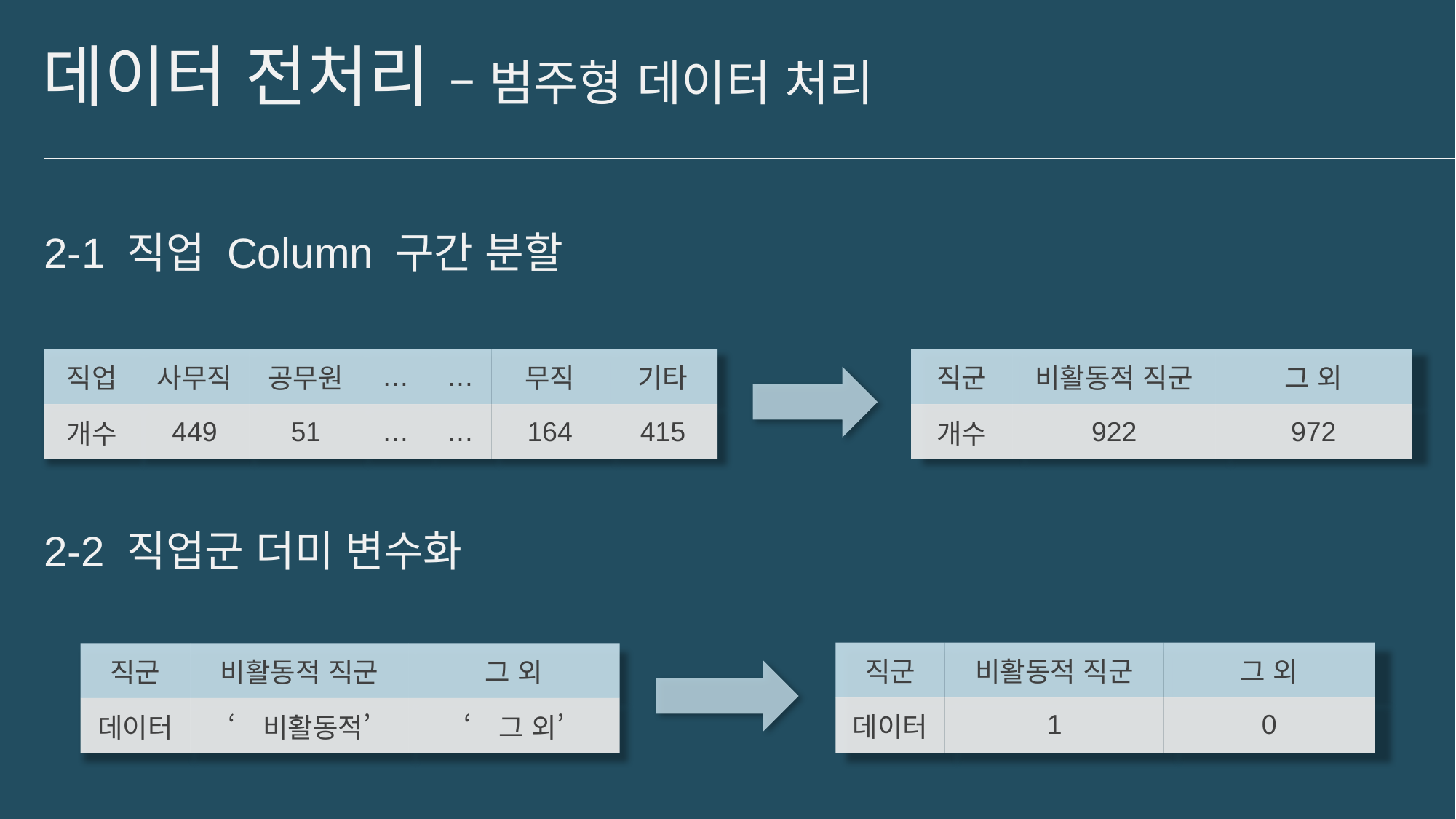

# 데이터 전처리 – 범주형 데이터 처리
2-1 직업 Column 구간 분할
| 직업 | 사무직 | 공무원 | … | … | 무직 | 기타 |
| --- | --- | --- | --- | --- | --- | --- |
| 개수 | 449 | 51 | … | … | 164 | 415 |
| 직군 | 비활동적 직군 | 그 외 |
| --- | --- | --- |
| 개수 | 922 | 972 |

2-2 직업군 더미 변수화
| 직군 | 비활동적 직군 | 그 외 |
| --- | --- | --- |
| 데이터 | 1 | 0 |
| 직군 | 비활동적 직군 | 그 외 |
| --- | --- | --- |
| 데이터 | ‘비활동적’ | ‘그 외’ |